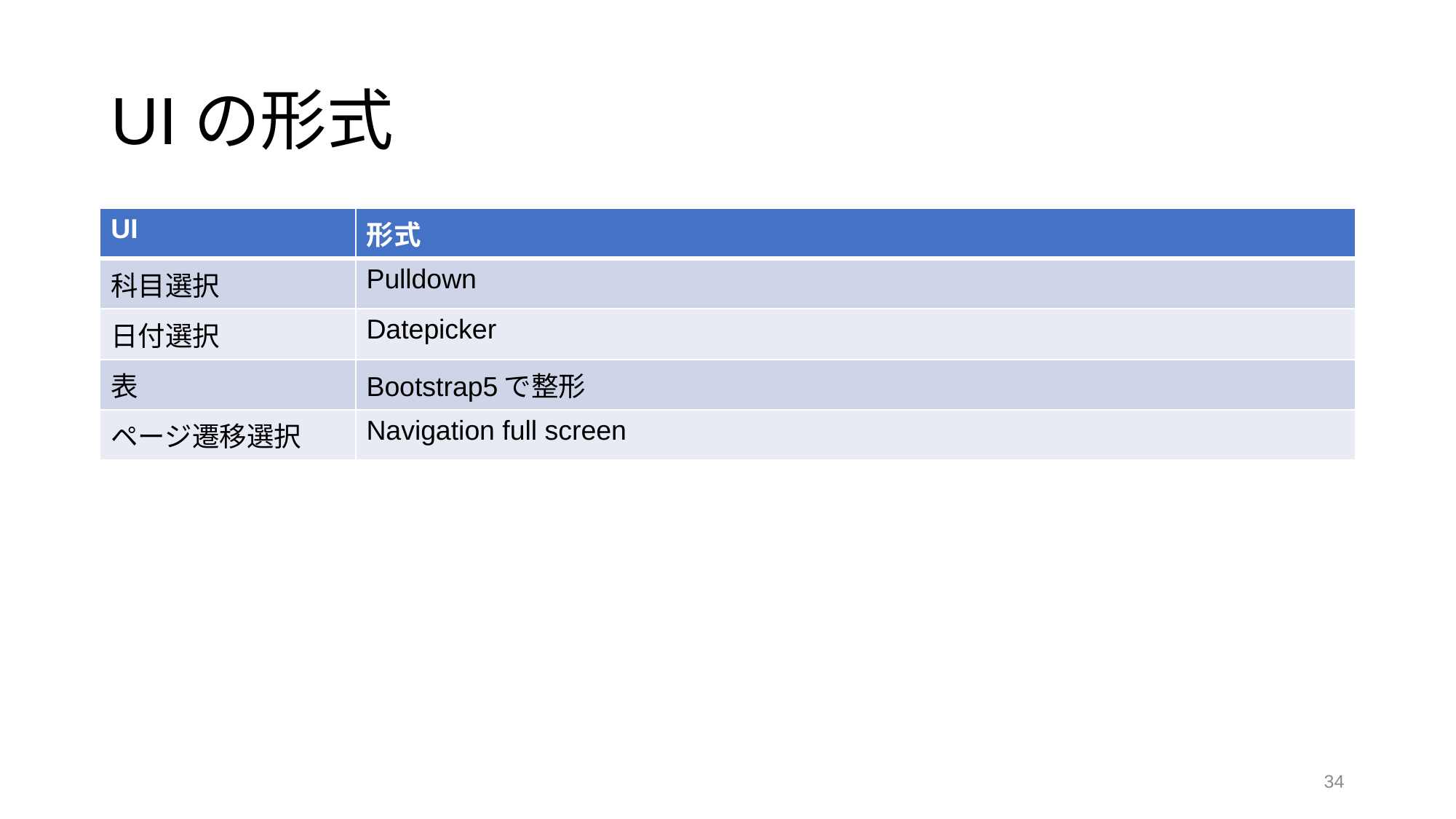

# UIの形式
| UI | 形式 |
| --- | --- |
| 科目選択 | Pulldown |
| 日付選択 | Datepicker |
| 表 | Bootstrap5で整形 |
| ページ遷移選択 | Navigation full screen |
34